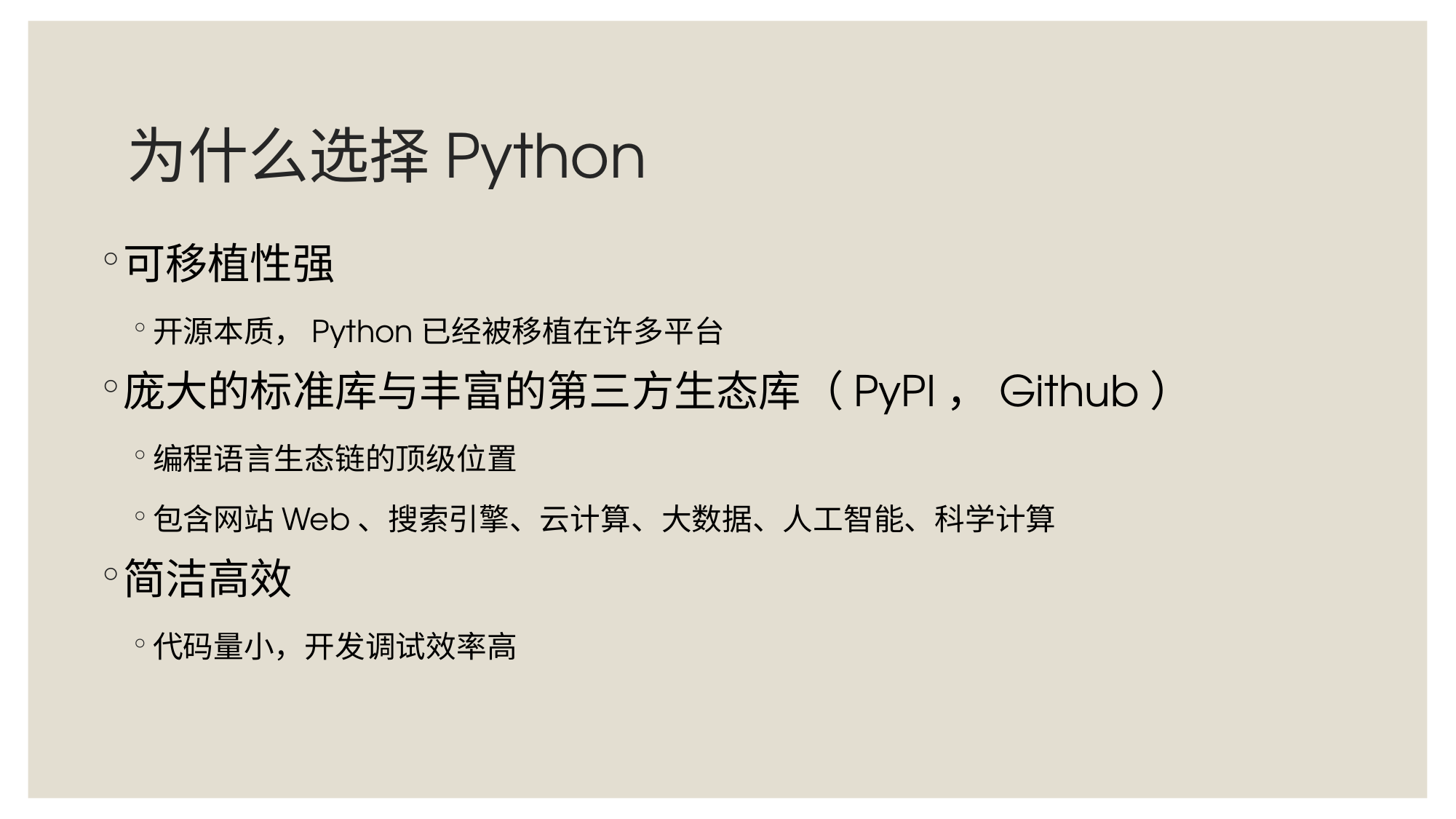

# 为什么选择Python
可移植性强
开源本质，Python已经被移植在许多平台
庞大的标准库与丰富的第三方生态库（PyPI，Github）
编程语言生态链的顶级位置
包含网站Web、搜索引擎、云计算、大数据、人工智能、科学计算
简洁高效
代码量小，开发调试效率高